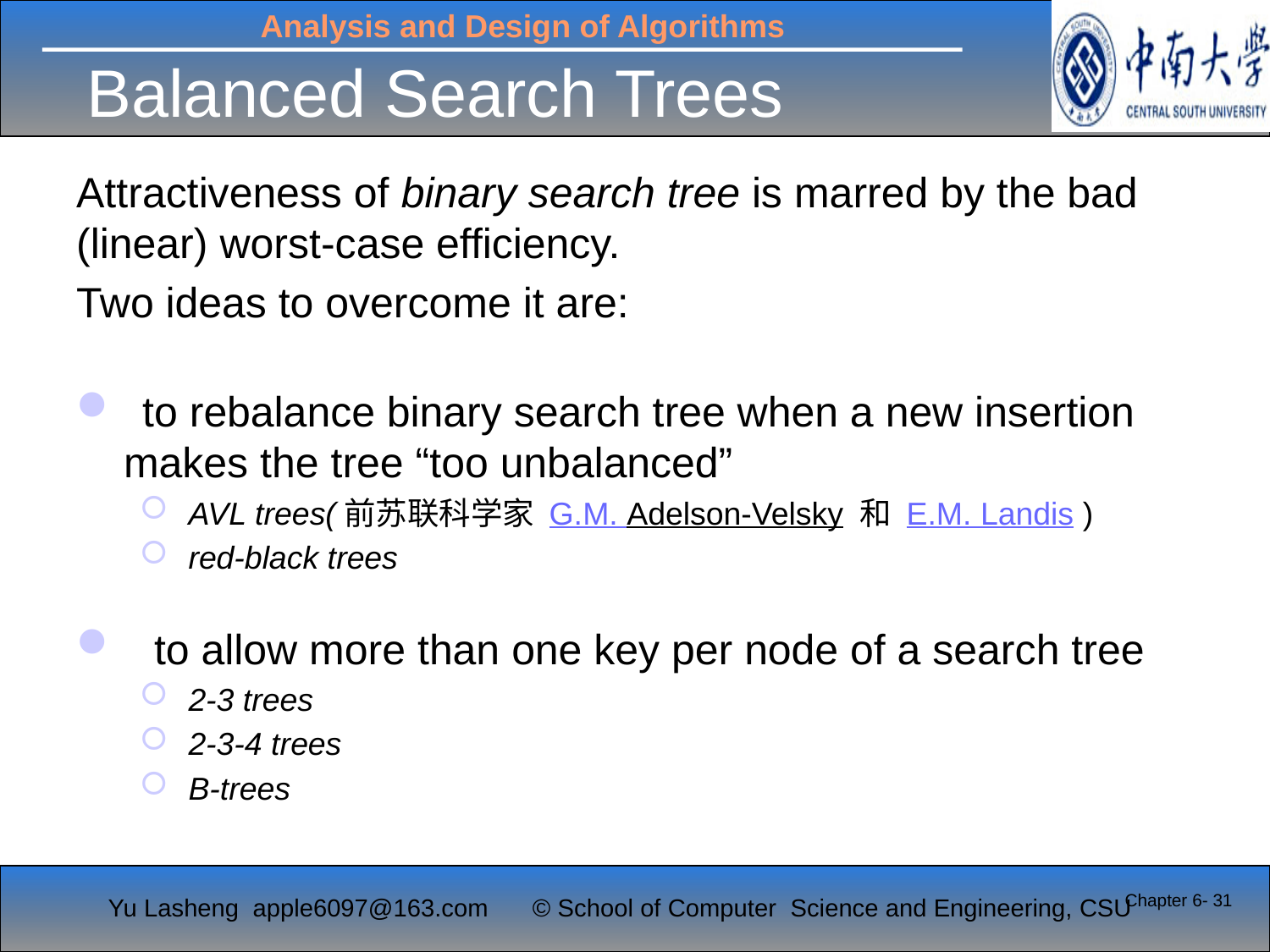

# Balanced Search Trees
Attractiveness of binary search tree is marred by the bad (linear) worst-case efficiency.
Two ideas to overcome it are:
  to rebalance binary search tree when a new insertion
    makes the tree “too unbalanced”
 AVL trees(前苏联科学家 G.M. Adelson-Velsky 和 E.M. Landis )
 red-black trees
   to allow more than one key per node of a search tree
 2-3 trees
 2-3-4 trees
 B-trees
Chapter 6- 31